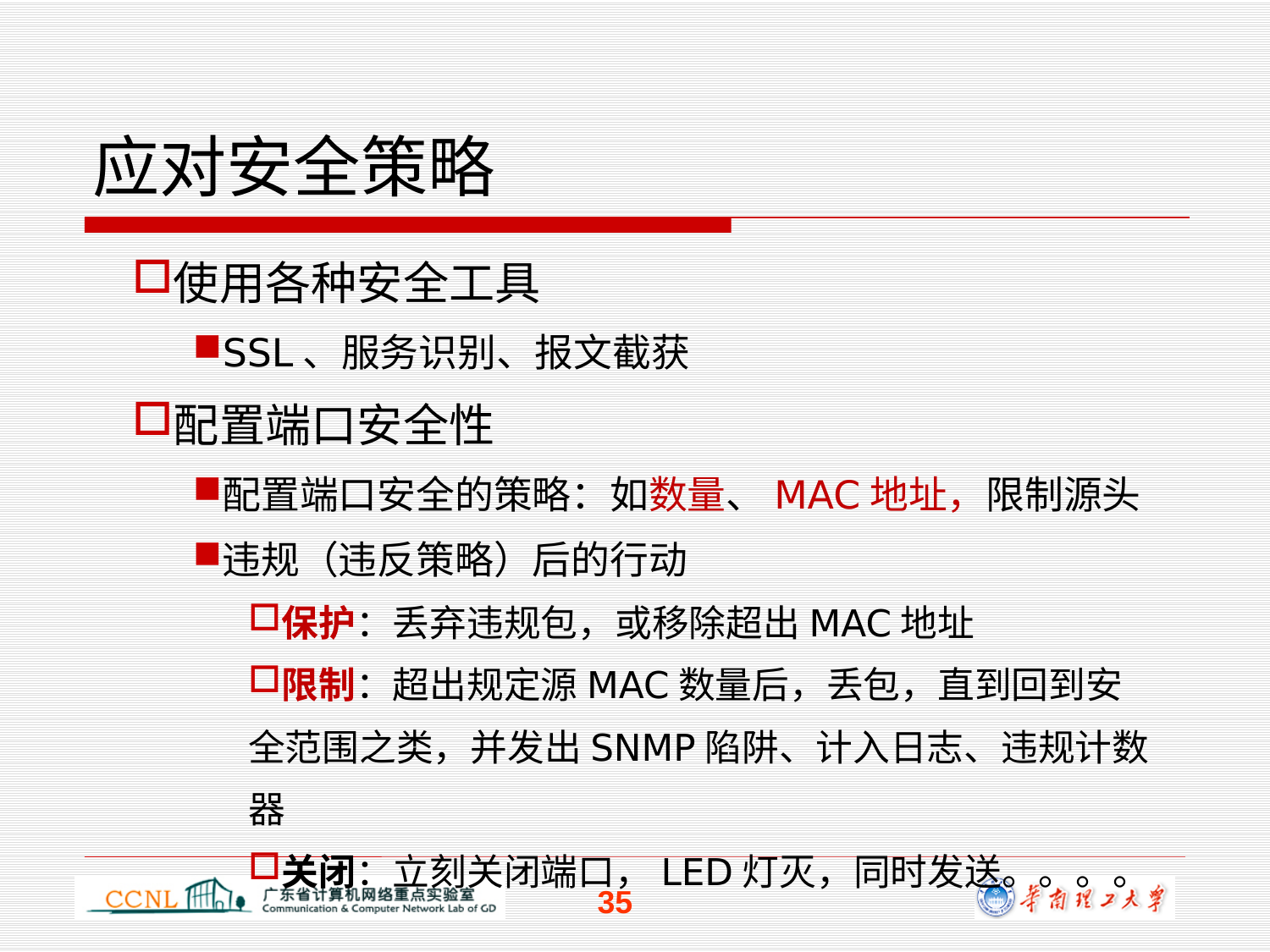

# 应对安全策略
使用各种安全工具
SSL、服务识别、报文截获
配置端口安全性
配置端口安全的策略：如数量、MAC地址，限制源头
违规（违反策略）后的行动
保护：丢弃违规包，或移除超出MAC地址
限制：超出规定源MAC数量后，丢包，直到回到安全范围之类，并发出SNMP陷阱、计入日志、违规计数器
关闭：立刻关闭端口，LED灯灭，同时发送。。。。